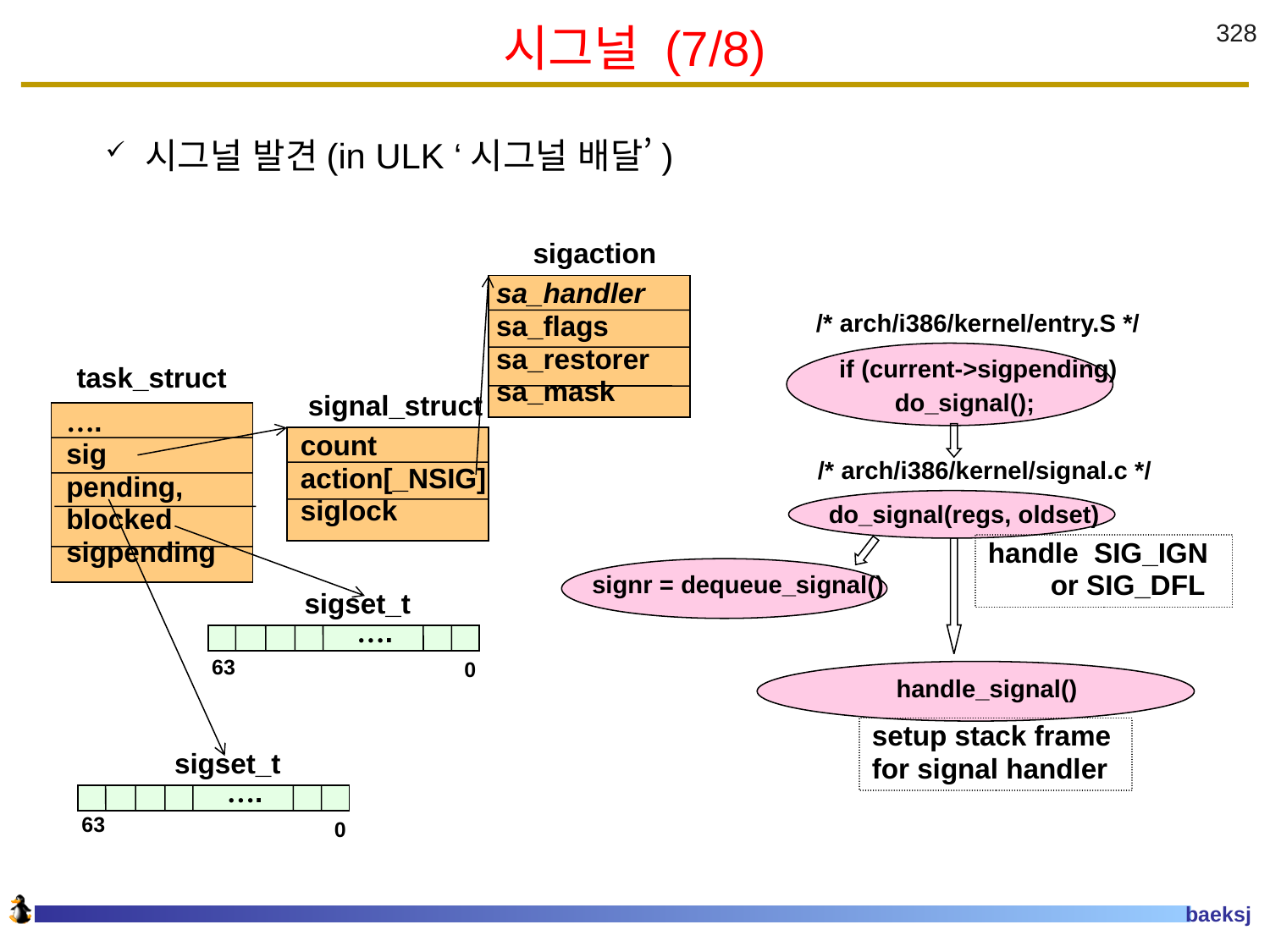

# 시그널 (7/8)
328
시그널 발견(in ULK ‘시그널 배달’)
sigaction

sa_handler
sa_flags
sa_restorer
sa_mask
/* arch/i386/kernel/entry.S */

if (current->sigpending)
        do_signal();

task_struct

signal_struct

….
sig
pending,
blocked
sigpending

count
action[_NSIG]
siglock

/* arch/i386/kernel/signal.c */

do_signal(regs, oldset)

handle  SIG_IGN
        or SIG_DFL

signr = dequeue_signal()
sigset_t
….

63
0

     handle_signal()
setup stack frame
for signal handler
sigset_t
….

63
0